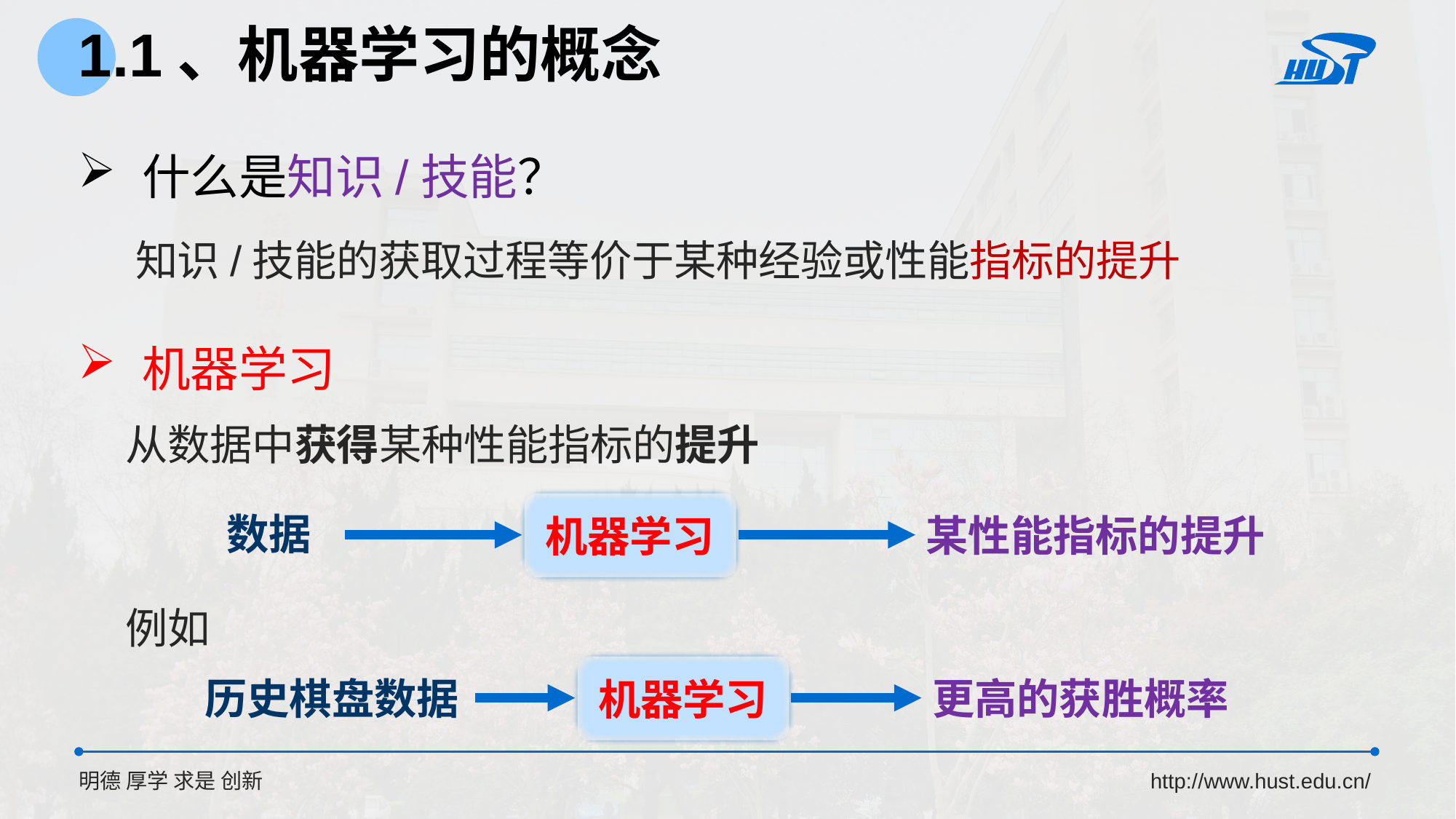

1.1、机器学习的概念
 什么是知识/技能？
知识/技能的获取过程等价于某种经验或性能指标的提升
 机器学习
从数据中获得某种性能指标的提升
机器学习
数据
某性能指标的提升
例如
机器学习
历史棋盘数据
更高的获胜概率